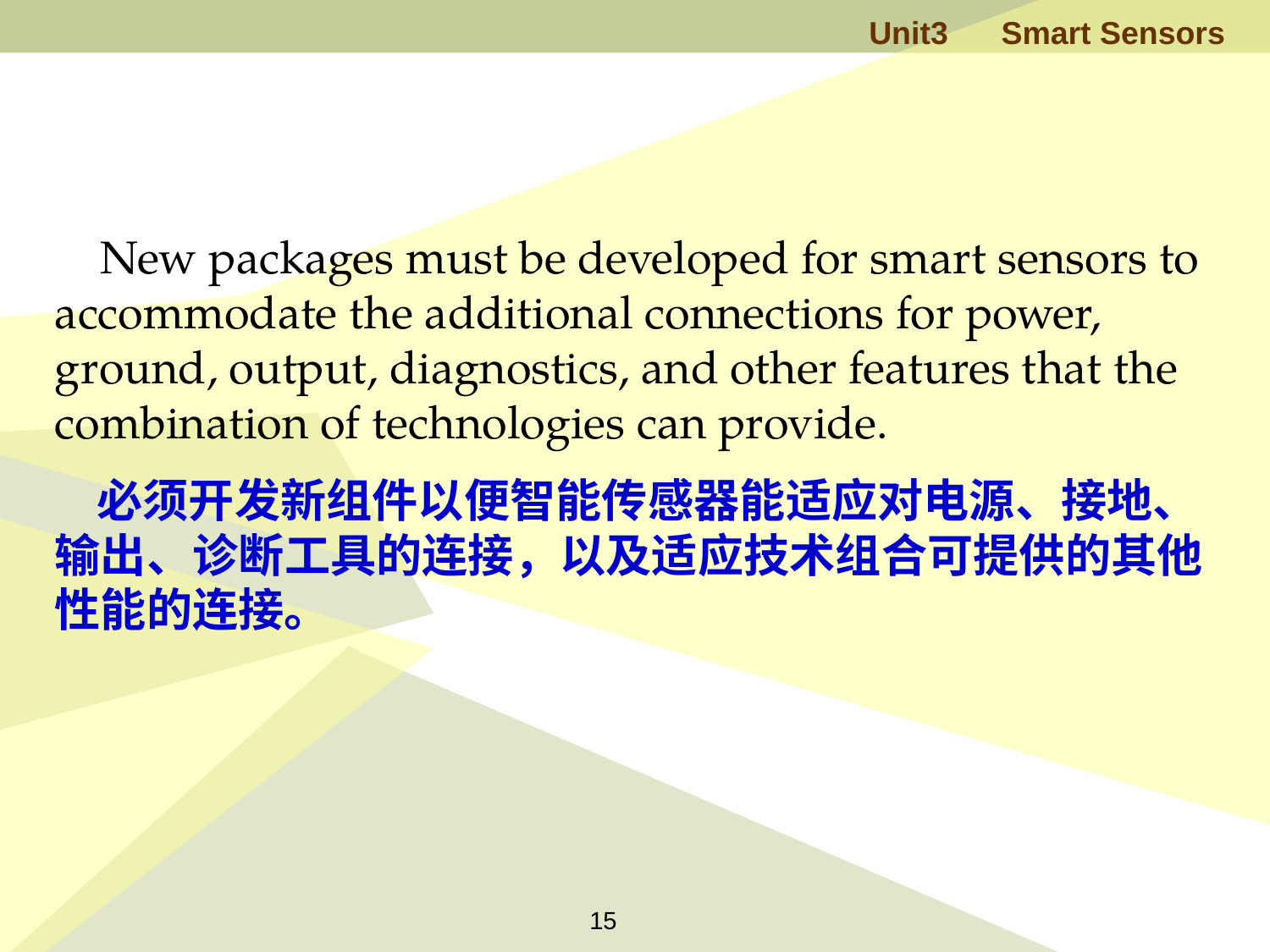

New packages must be developed for smart sensors to accommodate the additional connections for power, ground, output, diagnostics, and other features that the combination of technologies can provide.
   必须开发新组件以便智能传感器能适应对电源、接地、输出、诊断工具的连接，以及适应技术组合可提供的其他性能的连接。
15